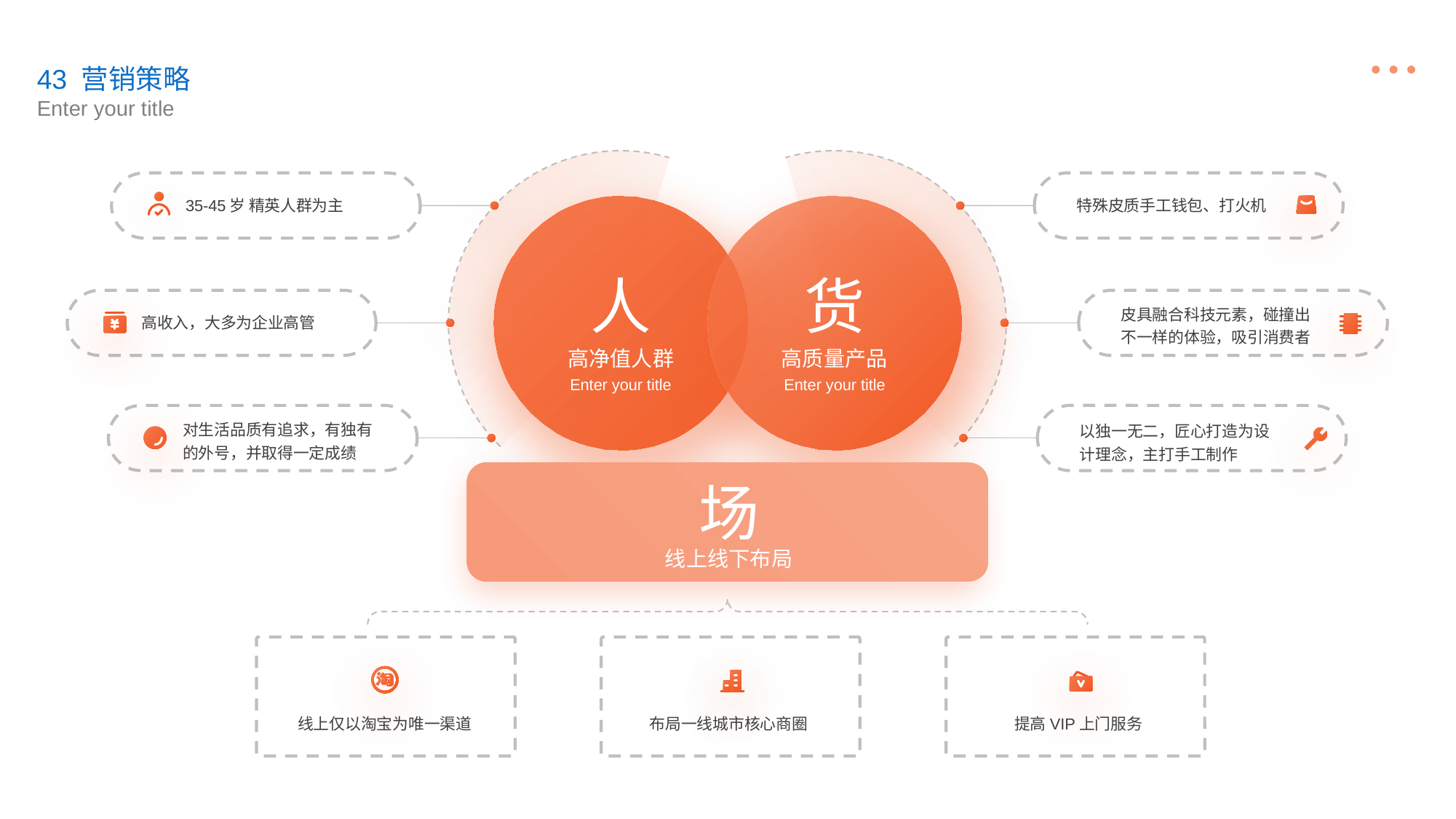

43 营销策略

Enter your title

35-45岁 精英人群为主
特殊皮质手工钱包、打火机

人
货

皮具融合科技元素，碰撞出不一样的体验，吸引消费者
高收入，大多为企业高管

高净值人群
高质量产品
Enter your title
Enter your title

对生活品质有追求，有独有的外号，并取得一定成绩
以独一无二，匠心打造为设计理念，主打手工制作

场
线上线下布局

线上仅以淘宝为唯一渠道
布局一线城市核心商圈
提高VIP上门服务